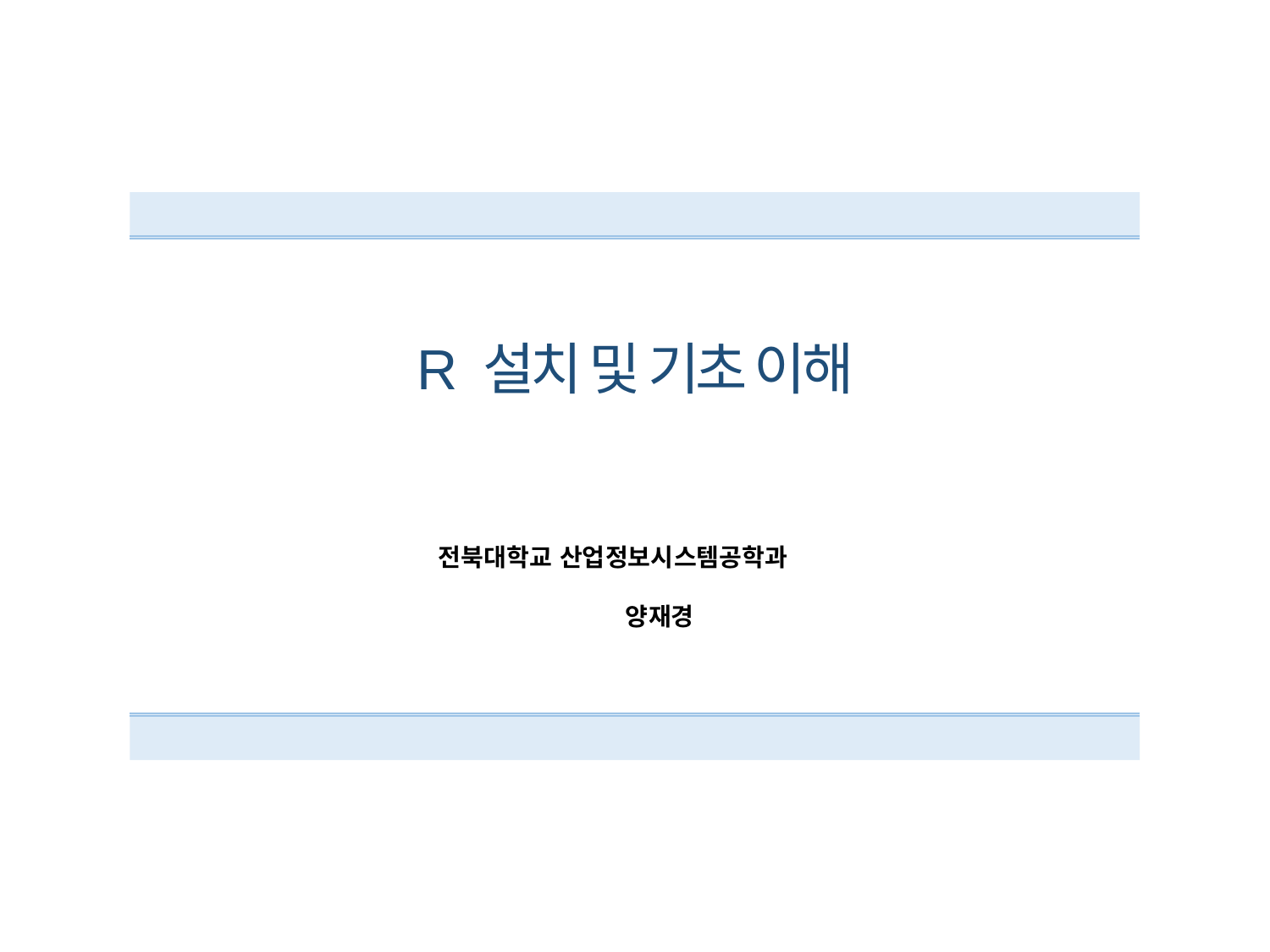

# R 설치 및 기초 이해
전북대학교 산업정보시스템공학과

양재경